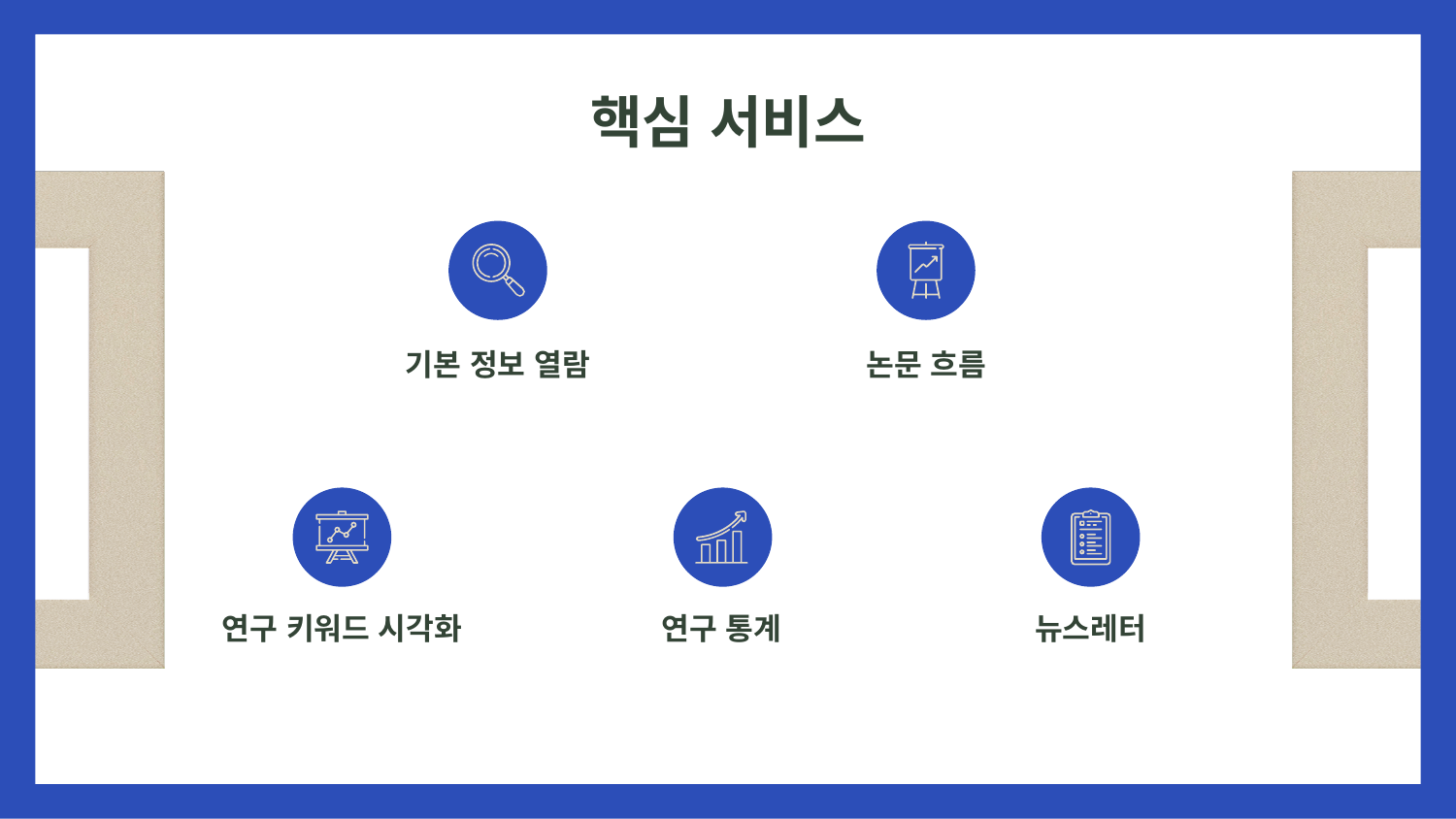

# 핵심 서비스

기본 정보 열람
논문 흐름

연구 키워드 시각화
연구 통계
뉴스레터